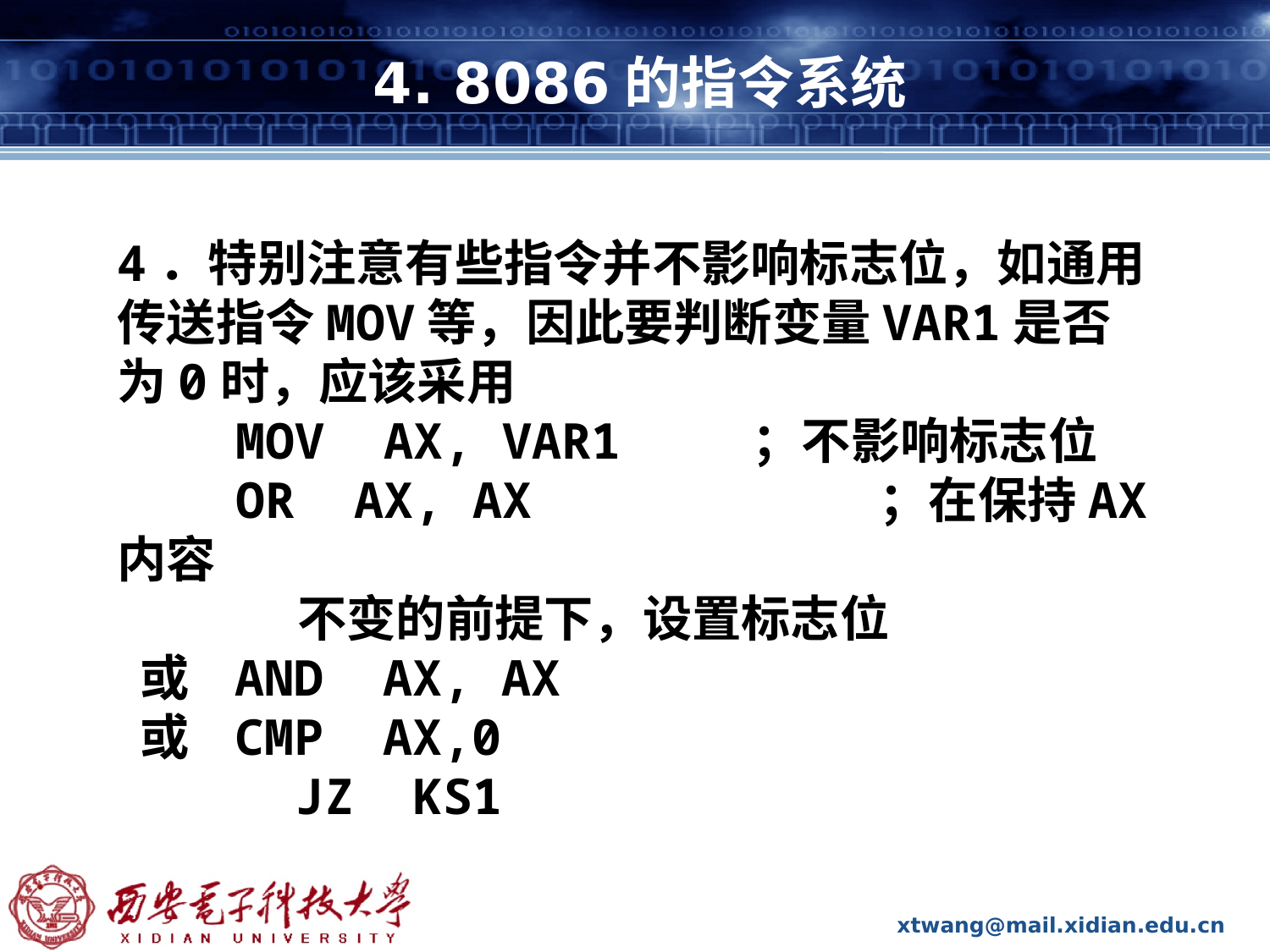

# 4. 8086的指令系统
4．特别注意有些指令并不影响标志位，如通用传送指令MOV等，因此要判断变量VAR1是否为0时，应该采用
    MOV  AX, VAR1		；不影响标志位
    OR  AX, AX			；在保持AX内容
               不变的前提下，设置标志位
 或   AND  AX, AX
 或   CMP  AX,0
      JZ  KS1